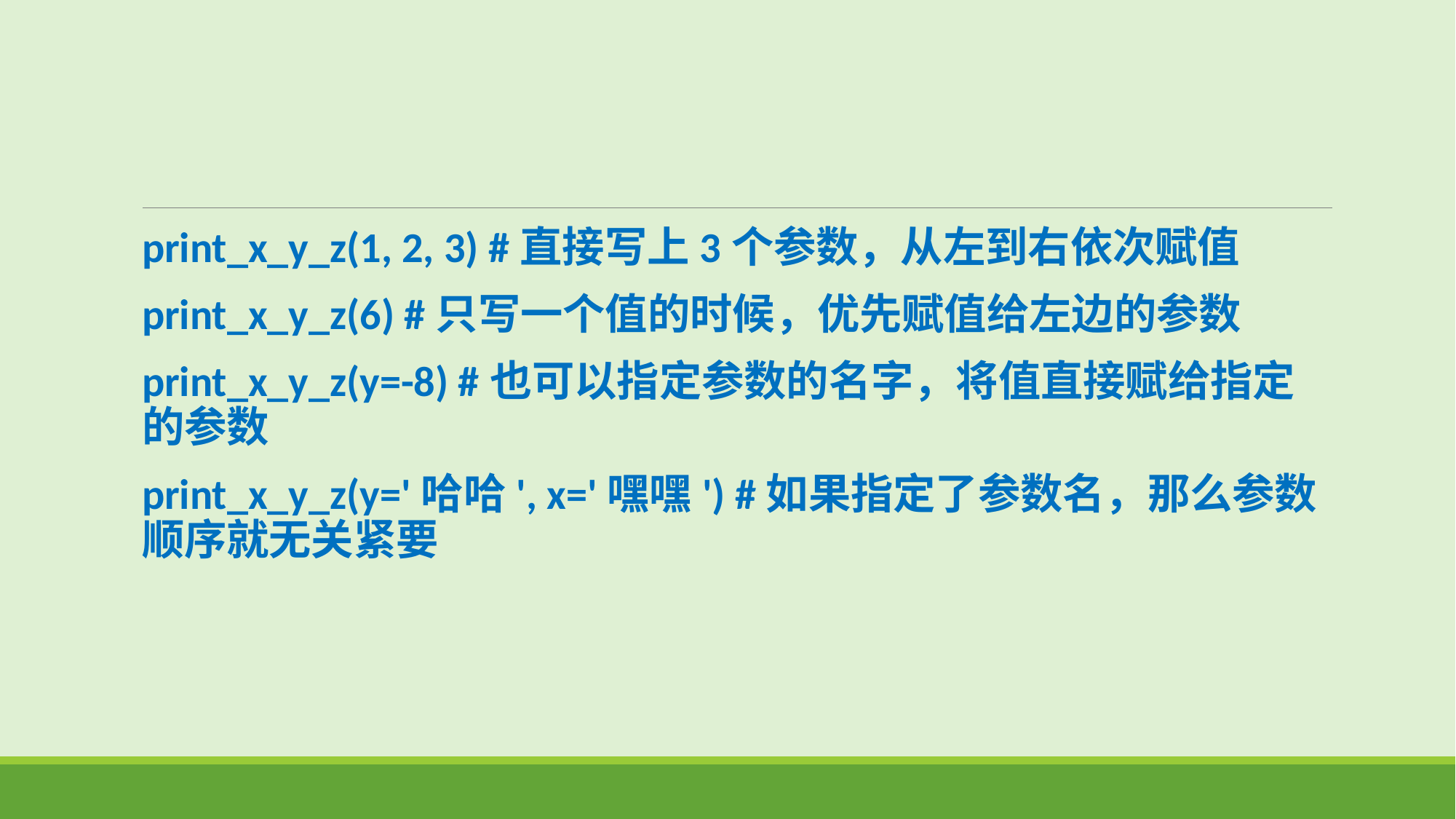

print_x_y_z(1, 2, 3) #直接写上3个参数，从左到右依次赋值
print_x_y_z(6) #只写一个值的时候，优先赋值给左边的参数
print_x_y_z(y=-8) #也可以指定参数的名字，将值直接赋给指定的参数
print_x_y_z(y='哈哈', x='嘿嘿') #如果指定了参数名，那么参数顺序就无关紧要